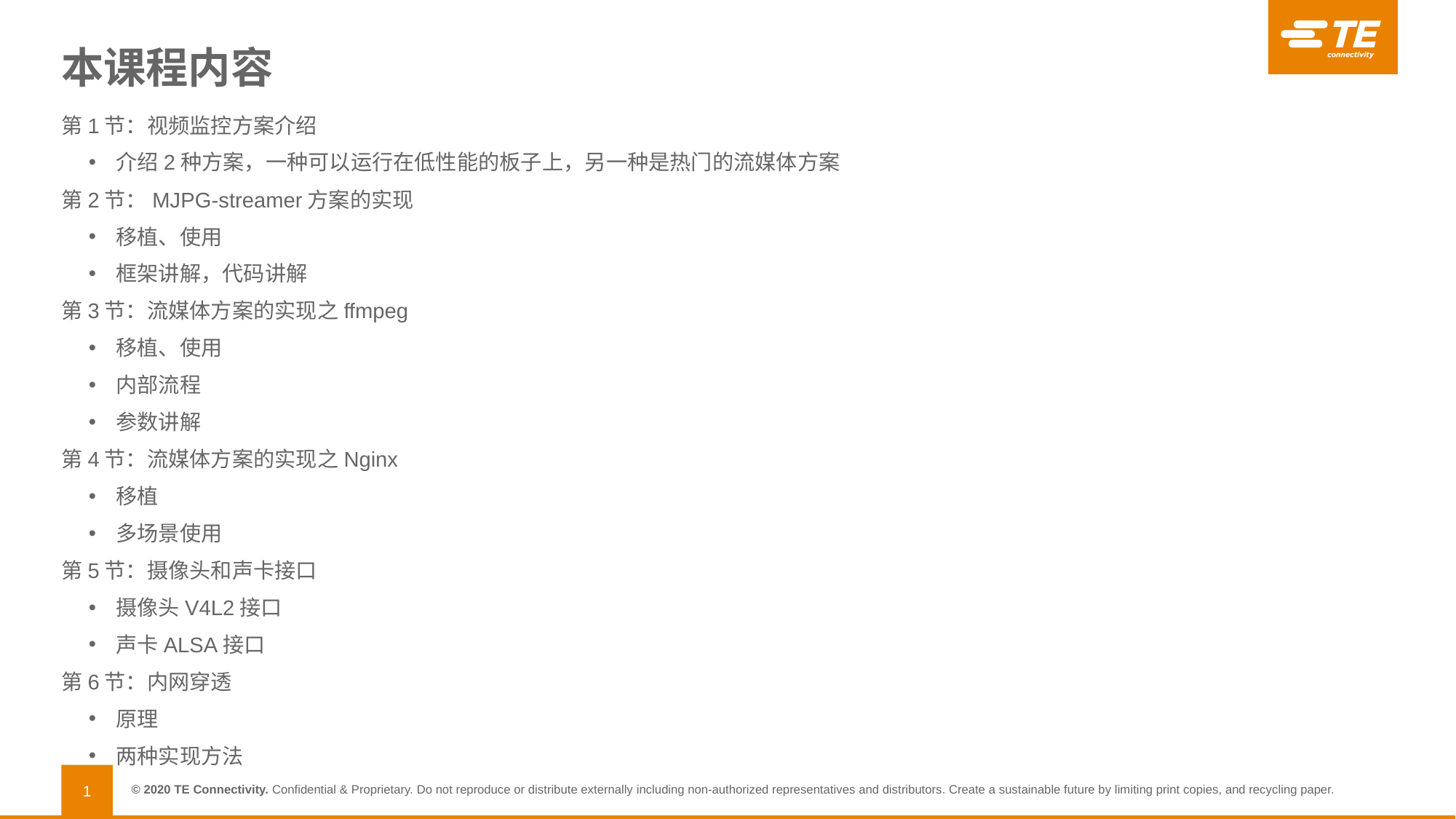

# 本课程内容
第1节：视频监控方案介绍
介绍2种方案，一种可以运行在低性能的板子上，另一种是热门的流媒体方案
第2节：MJPG-streamer方案的实现
移植、使用
框架讲解，代码讲解
第3节：流媒体方案的实现之ffmpeg
移植、使用
内部流程
参数讲解
第4节：流媒体方案的实现之Nginx
移植
多场景使用
第5节：摄像头和声卡接口
摄像头V4L2接口
声卡ALSA接口
第6节：内网穿透
原理
两种实现方法

1